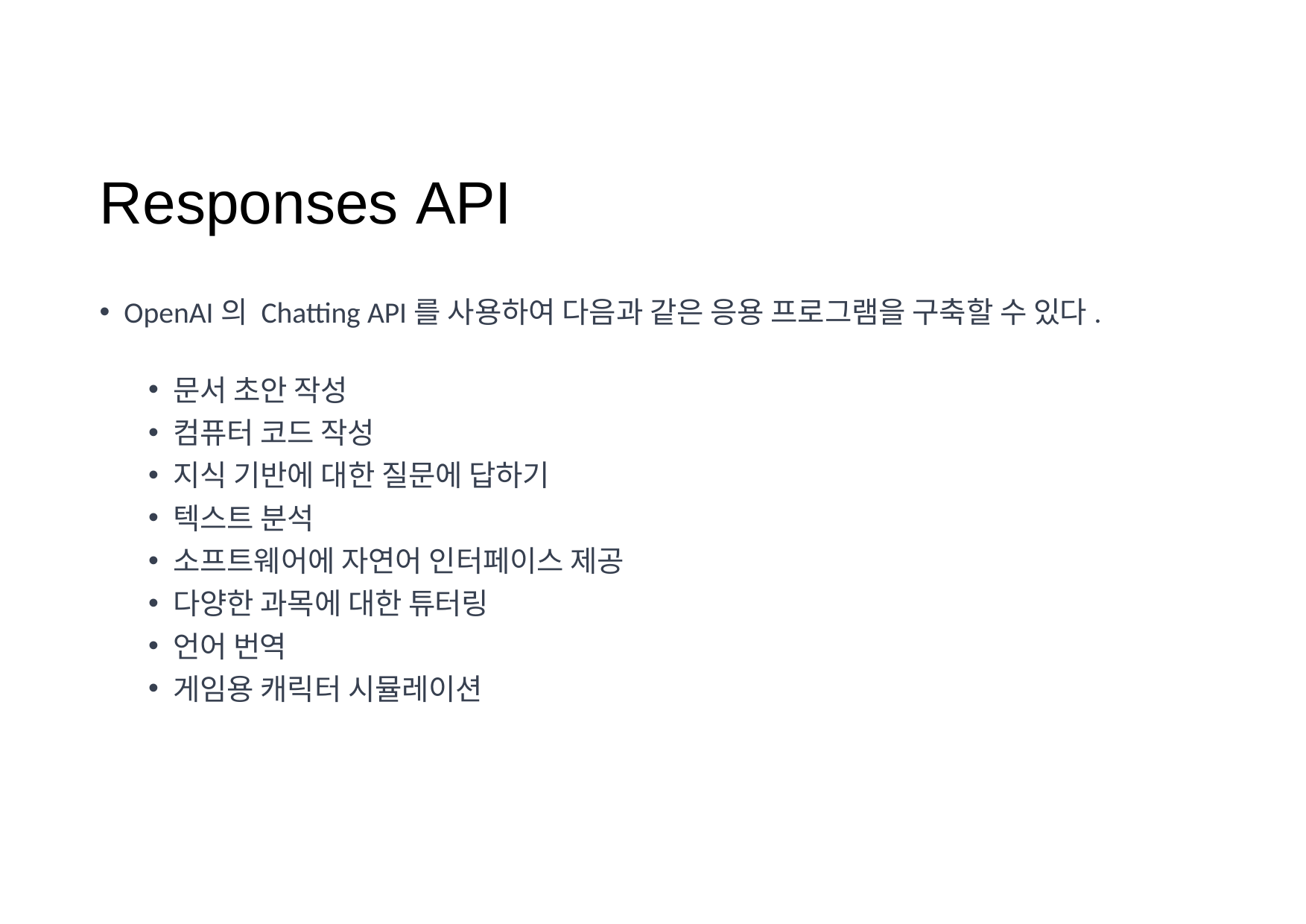

# Responses API
OpenAI의 Chatting API를 사용하여 다음과 같은 응용 프로그램을 구축할 수 있다.

문서 초안 작성
컴퓨터 코드 작성
지식 기반에 대한 질문에 답하기
텍스트 분석
소프트웨어에 자연어 인터페이스 제공
다양한 과목에 대한 튜터링
언어 번역
게임용 캐릭터 시뮬레이션